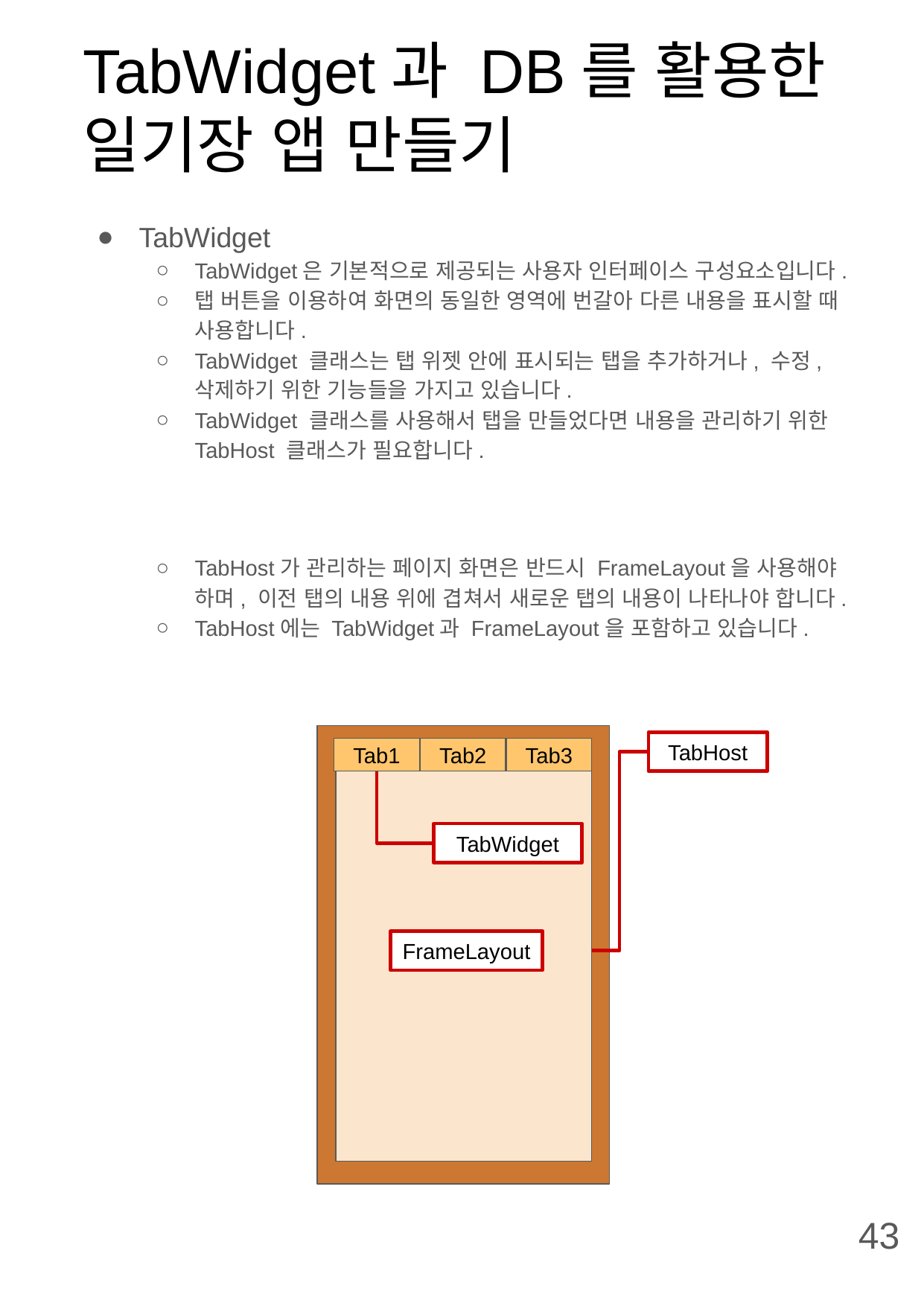

# TabWidget과 DB를 활용한 일기장 앱 만들기
TabWidget
TabWidget은 기본적으로 제공되는 사용자 인터페이스 구성요소입니다.
탭 버튼을 이용하여 화면의 동일한 영역에 번갈아 다른 내용을 표시할 때 사용합니다.
TabWidget 클래스는 탭 위젯 안에 표시되는 탭을 추가하거나, 수정, 삭제하기 위한 기능들을 가지고 있습니다.
TabWidget 클래스를 사용해서 탭을 만들었다면 내용을 관리하기 위한 TabHost 클래스가 필요합니다.

TabHost가 관리하는 페이지 화면은 반드시 FrameLayout을 사용해야 하며, 이전 탭의 내용 위에 겹쳐서 새로운 탭의 내용이 나타나야 합니다.
TabHost에는 TabWidget과 FrameLayout을 포함하고 있습니다.

TabHost
Tab1
Tab2
Tab3

TabWidget
FrameLayout
43